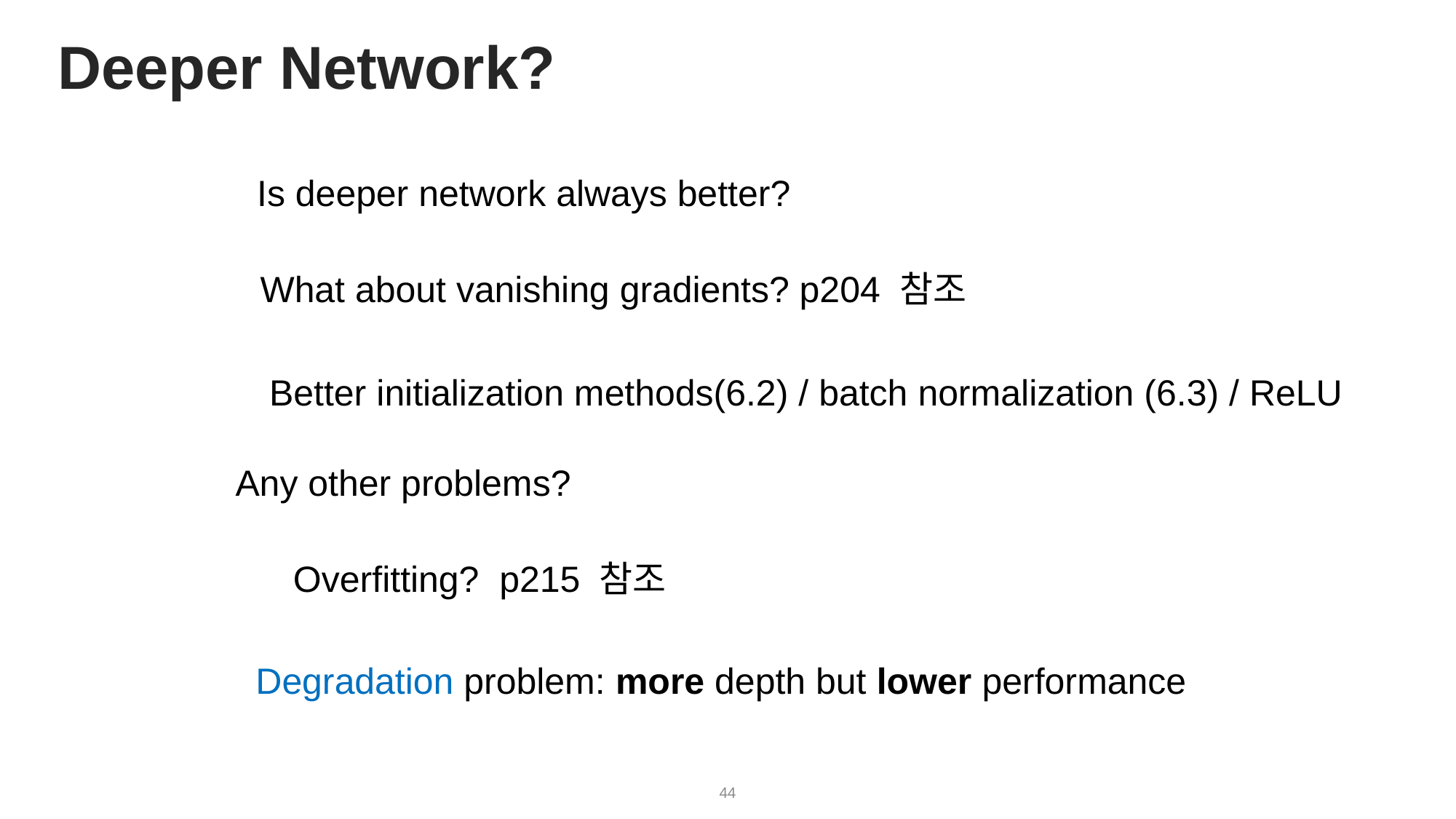

# Deeper Network?
Is deeper network always better?
What about vanishing gradients? p204 참조
Better initialization methods(6.2) / batch normalization (6.3) / ReLU
Any other problems?
Overfitting?  p215 참조
Degradation problem: more depth but lower performance
44